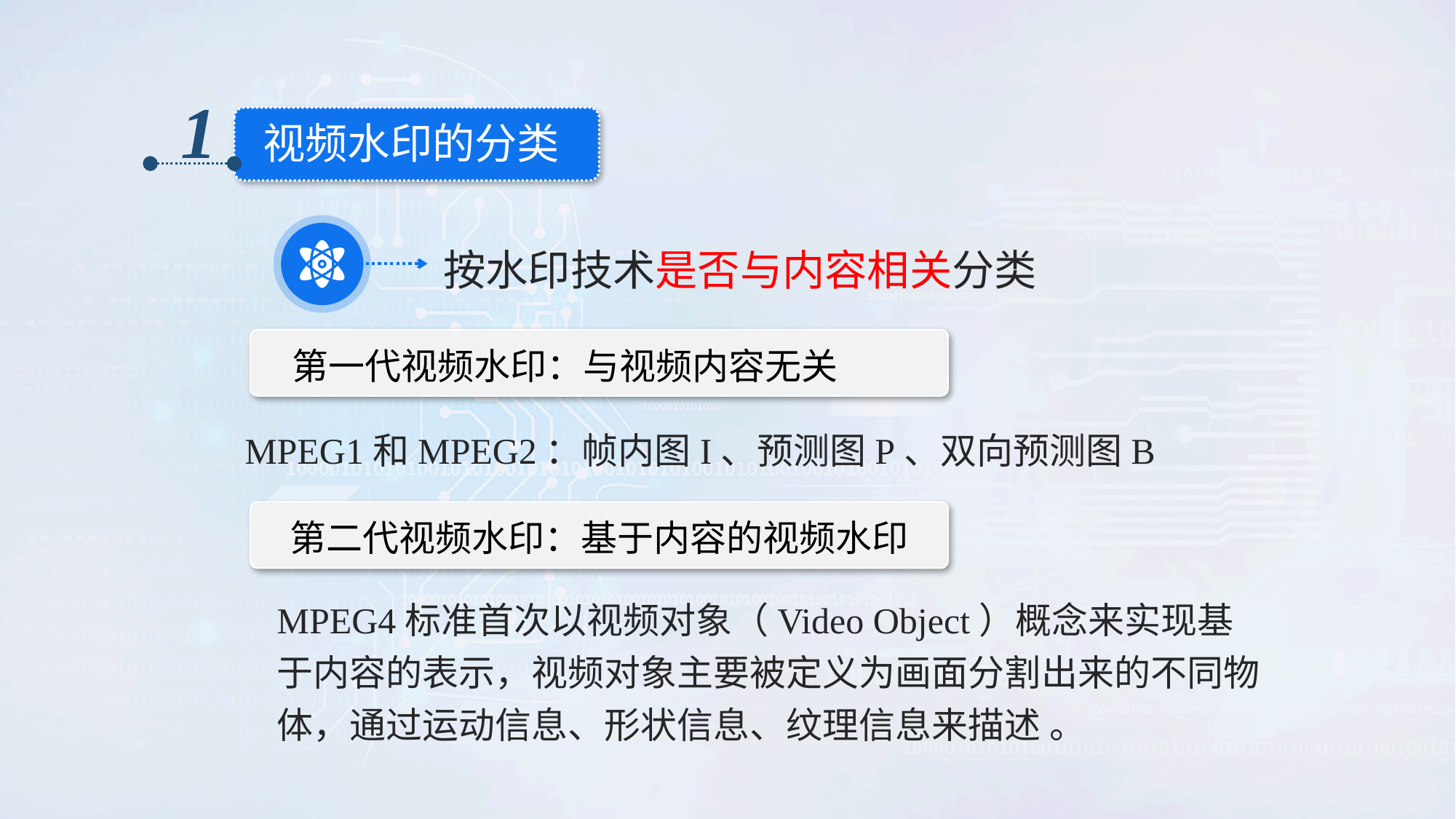

1

视频水印的分类

按水印技术是否与内容相关分类

第一代视频水印：与视频内容无关
MPEG1和MPEG2：帧内图I、预测图P、双向预测图B

第二代视频水印：基于内容的视频水印
MPEG4标准首次以视频对象（Video Object）概念来实现基于内容的表示，视频对象主要被定义为画面分割出来的不同物体，通过运动信息、形状信息、纹理信息来描述 。